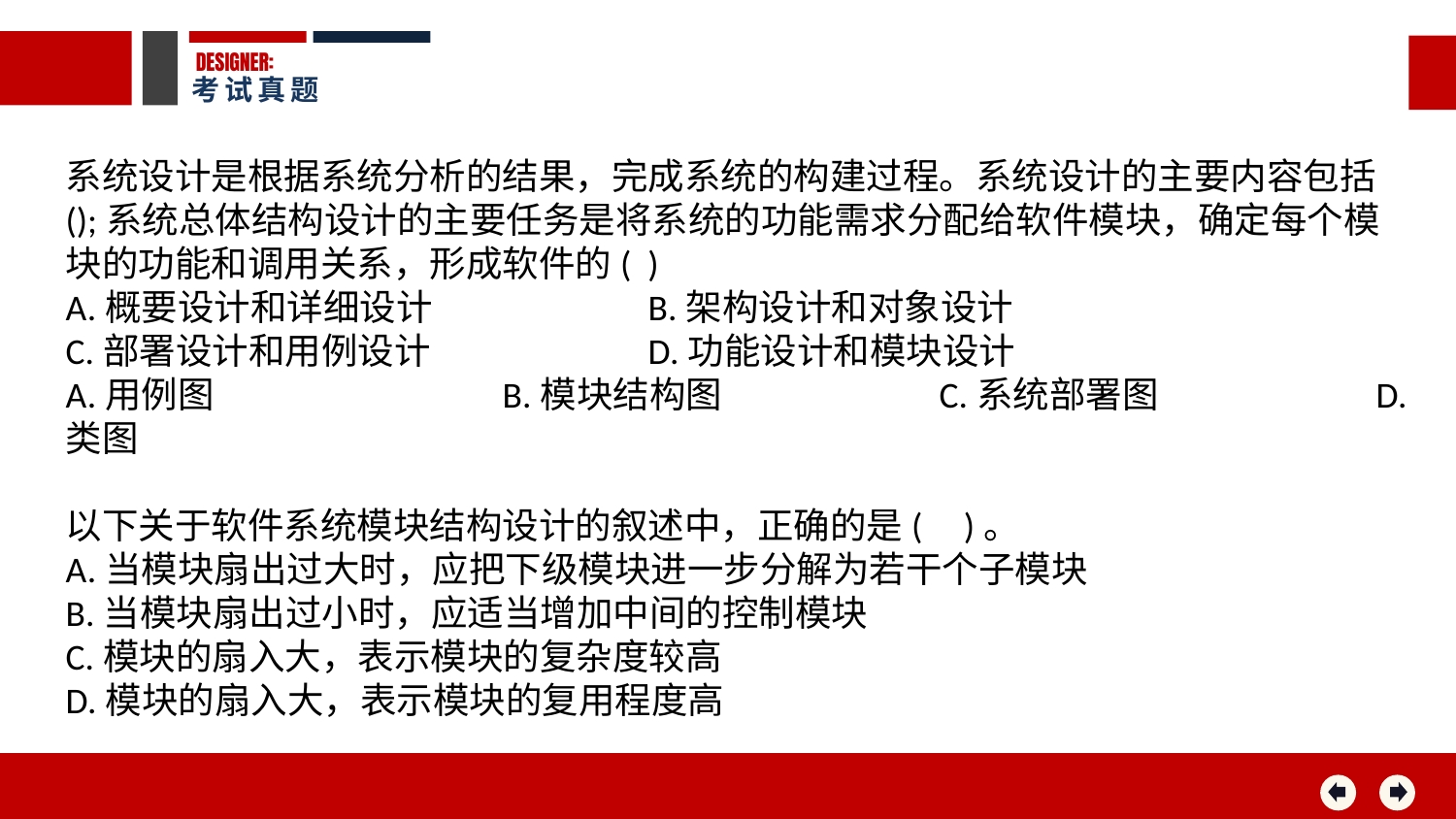

DESIGNER:
考试真题
系统设计是根据系统分析的结果，完成系统的构建过程。系统设计的主要内容包括();系统总体结构设计的主要任务是将系统的功能需求分配给软件模块，确定每个模块的功能和调用关系，形成软件的(  )
A.概要设计和详细设计		B.架构设计和对象设计
C.部署设计和用例设计		D.功能设计和模块设计
A.用例图		B.模块结构图		C.系统部署图  		D.类图

以下关于软件系统模块结构设计的叙述中，正确的是(     )。
A.当模块扇出过大时，应把下级模块进一步分解为若干个子模块
B.当模块扇出过小时，应适当增加中间的控制模块
C.模块的扇入大，表示模块的复杂度较高
D.模块的扇入大，表示模块的复用程度高